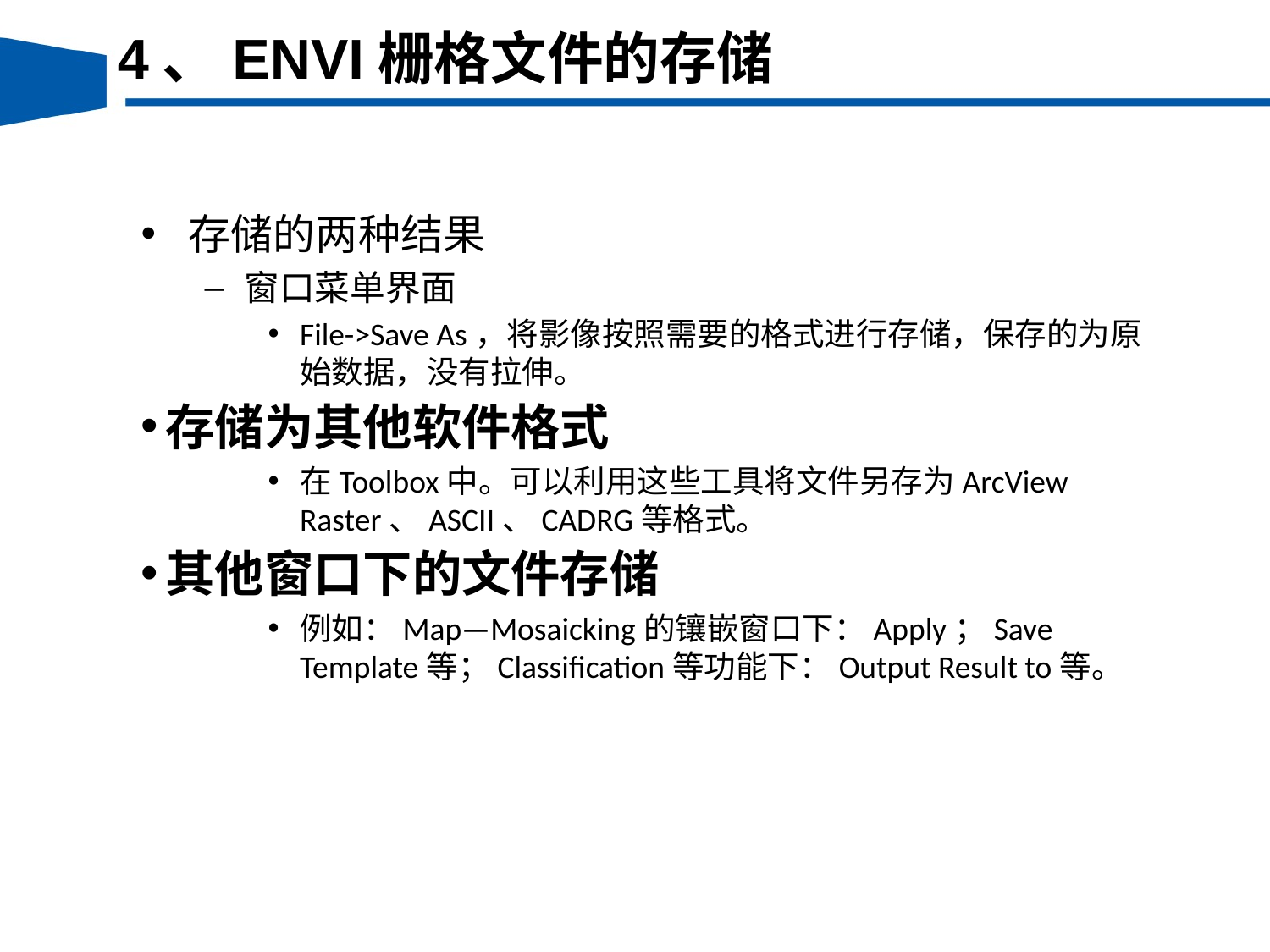

4、ENVI栅格文件的存储
存储的两种结果
窗口菜单界面
File->Save As，将影像按照需要的格式进行存储，保存的为原始数据，没有拉伸。
存储为其他软件格式
在Toolbox中。可以利用这些工具将文件另存为ArcView Raster、ASCII、CADRG等格式。
其他窗口下的文件存储
例如：Map—Mosaicking的镶嵌窗口下：Apply；Save Template等；Classification等功能下：Output Result to等。